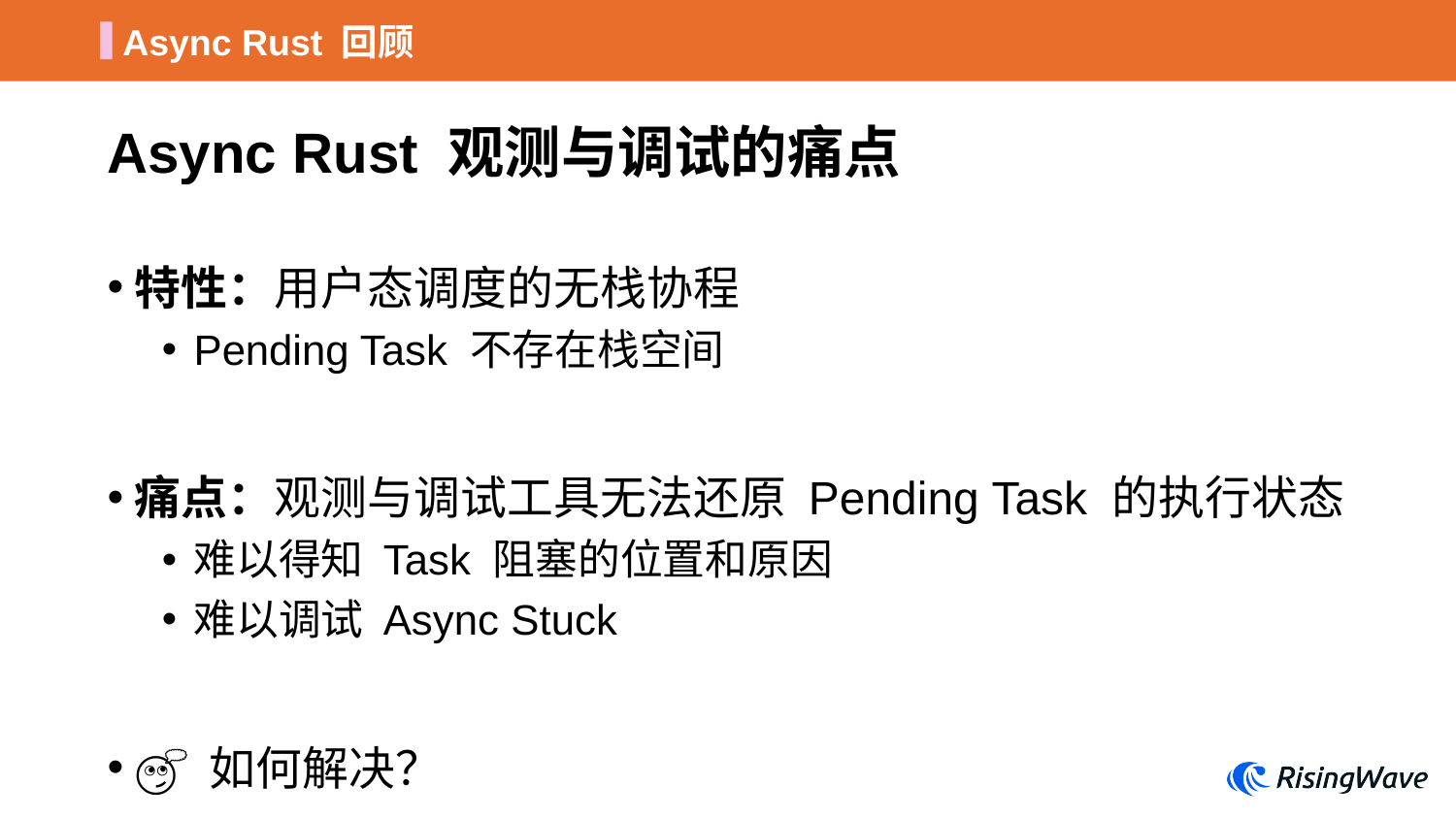

Async Rust 回顾
# Async Rust 观测与调试的痛点
特性：用户态调度的无栈协程
Pending Task 不存在栈空间

痛点：观测与调试工具无法还原 Pending Task 的执行状态
难以得知 Task 阻塞的位置和原因
难以调试 Async Stuck

🤔 如何解决？